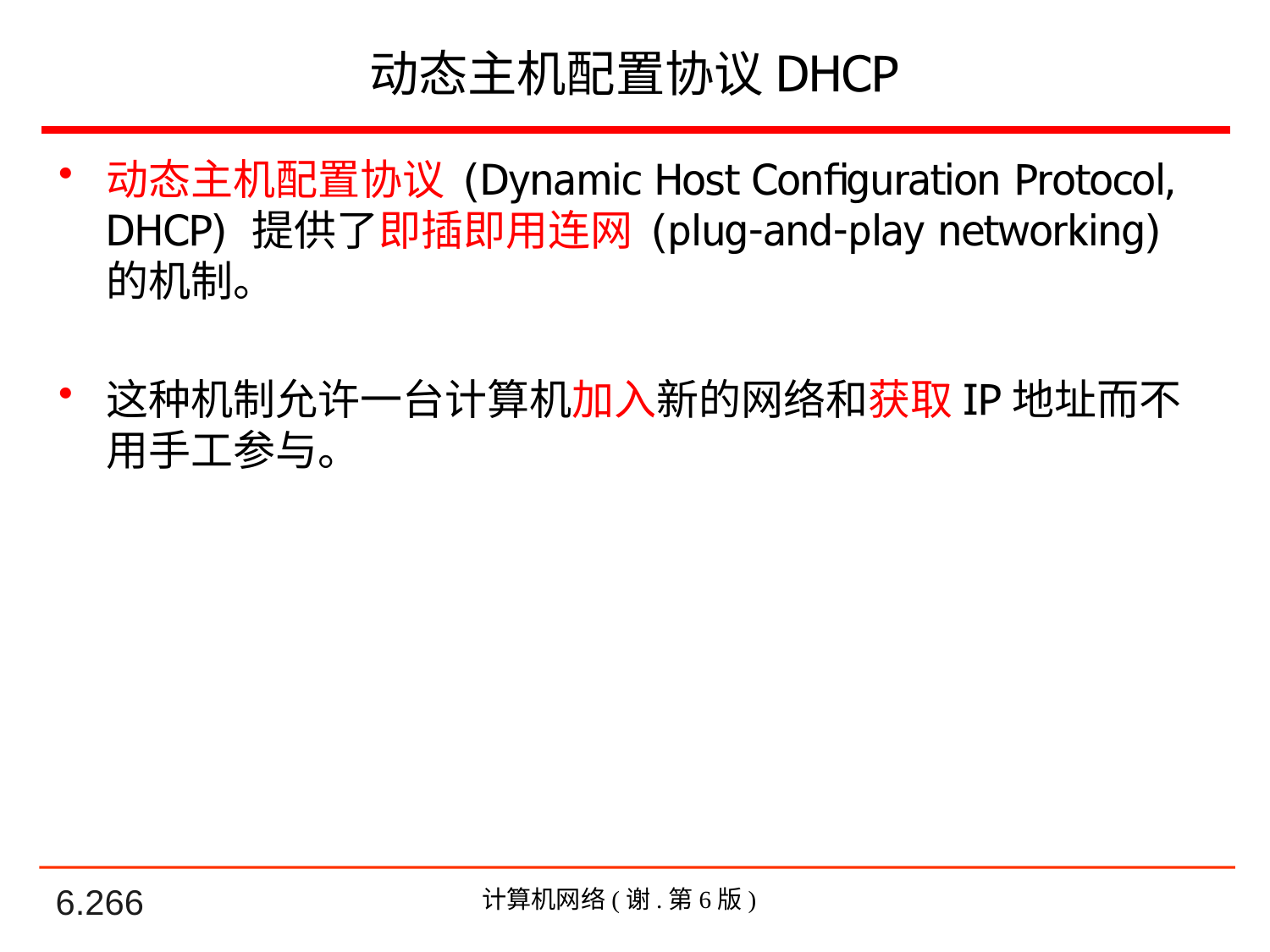

# 动态主机配置协议DHCP
动态主机配置协议 (Dynamic Host Configuration Protocol, DHCP) 提供了即插即用连网 (plug-and-play networking) 的机制。

这种机制允许一台计算机加入新的网络和获取IP地址而不用手工参与。